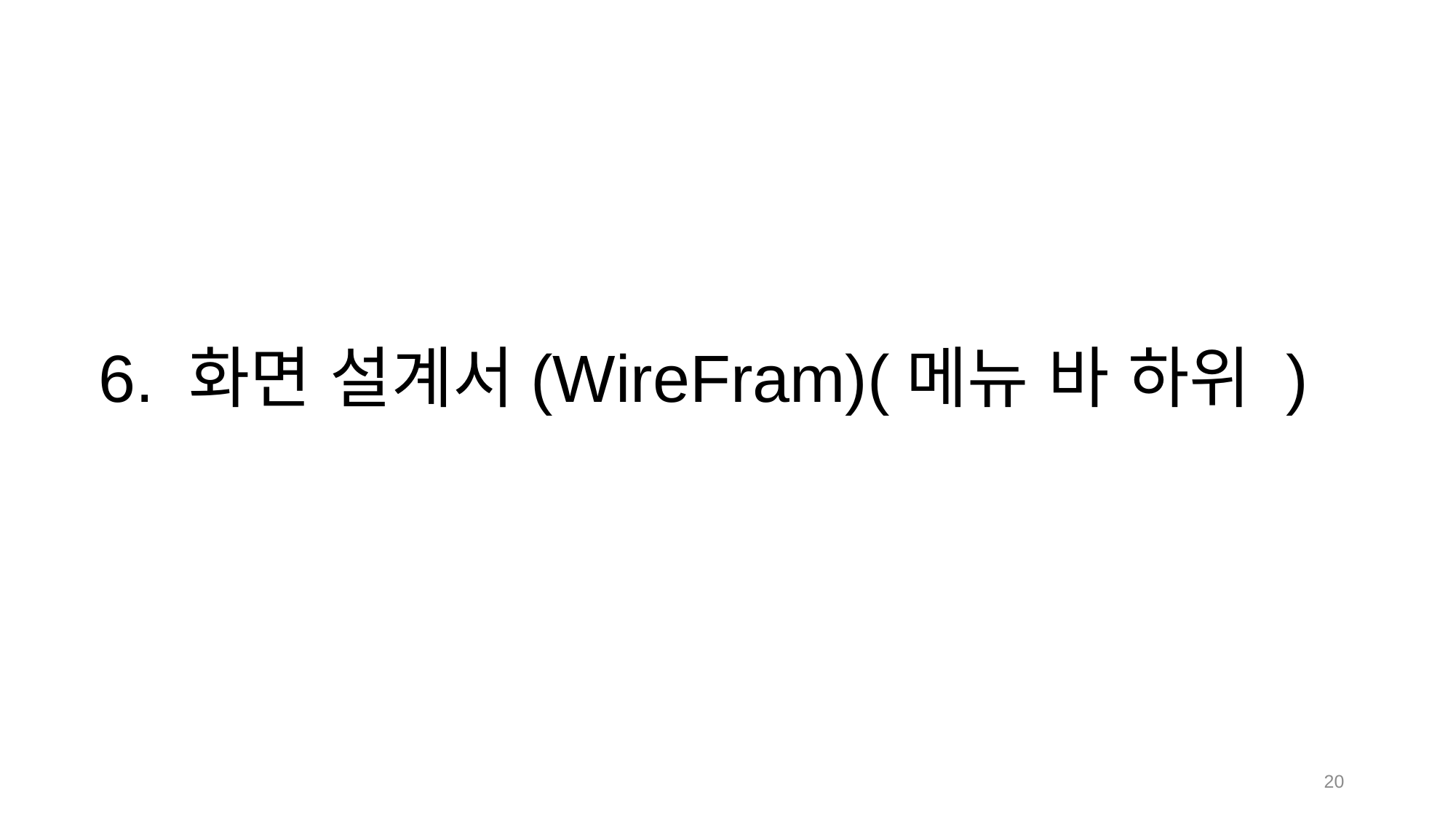

# 6. 화면 설계서(WireFram)(메뉴 바 하위 )
20